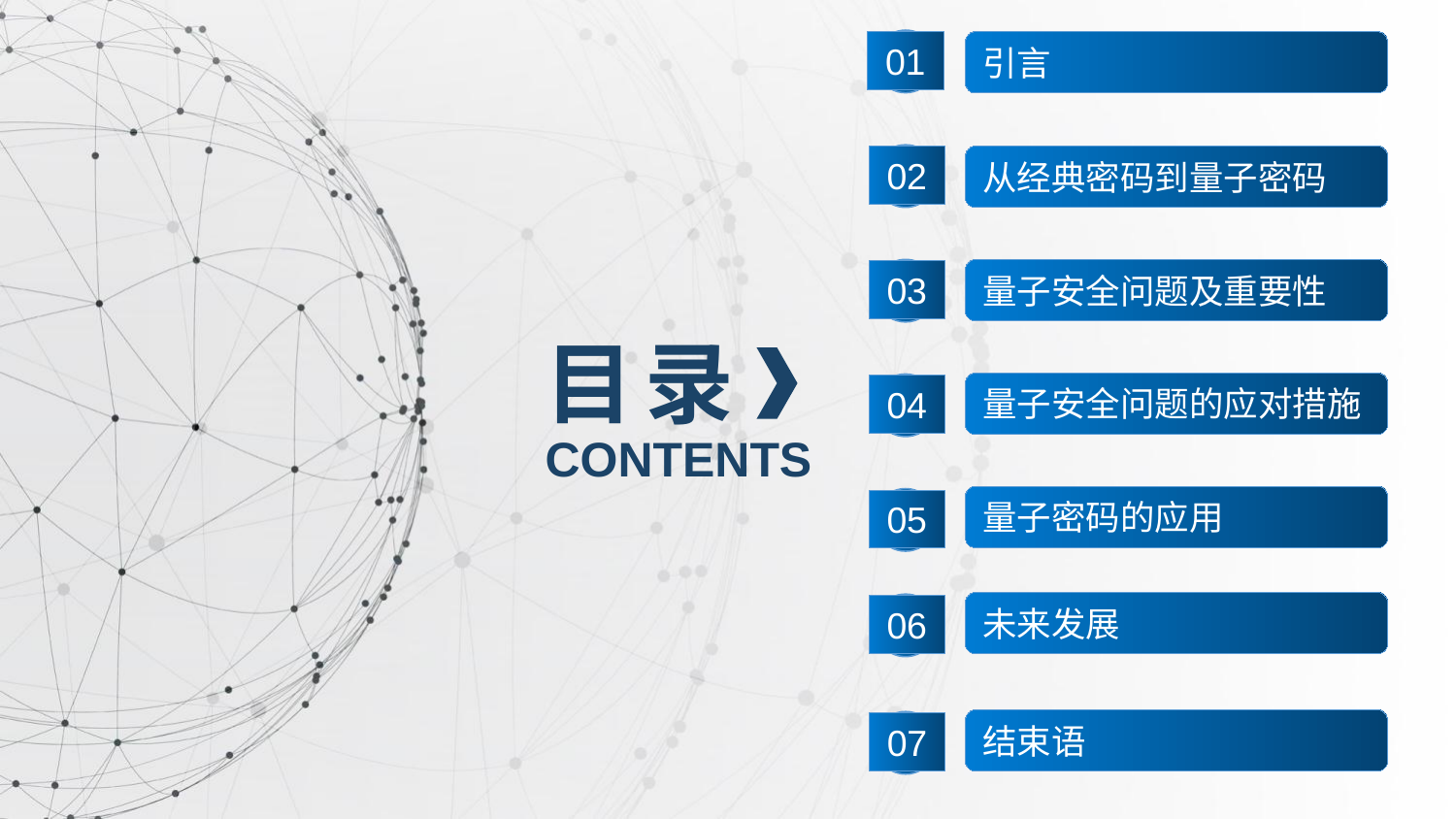

01
引言

02
从经典密码到量子密码

03
量子安全问题及重要性
目 录

量子安全问题的应对措施

04
CONTENTS
量子密码的应用

05
未来发展

06
结束语

07